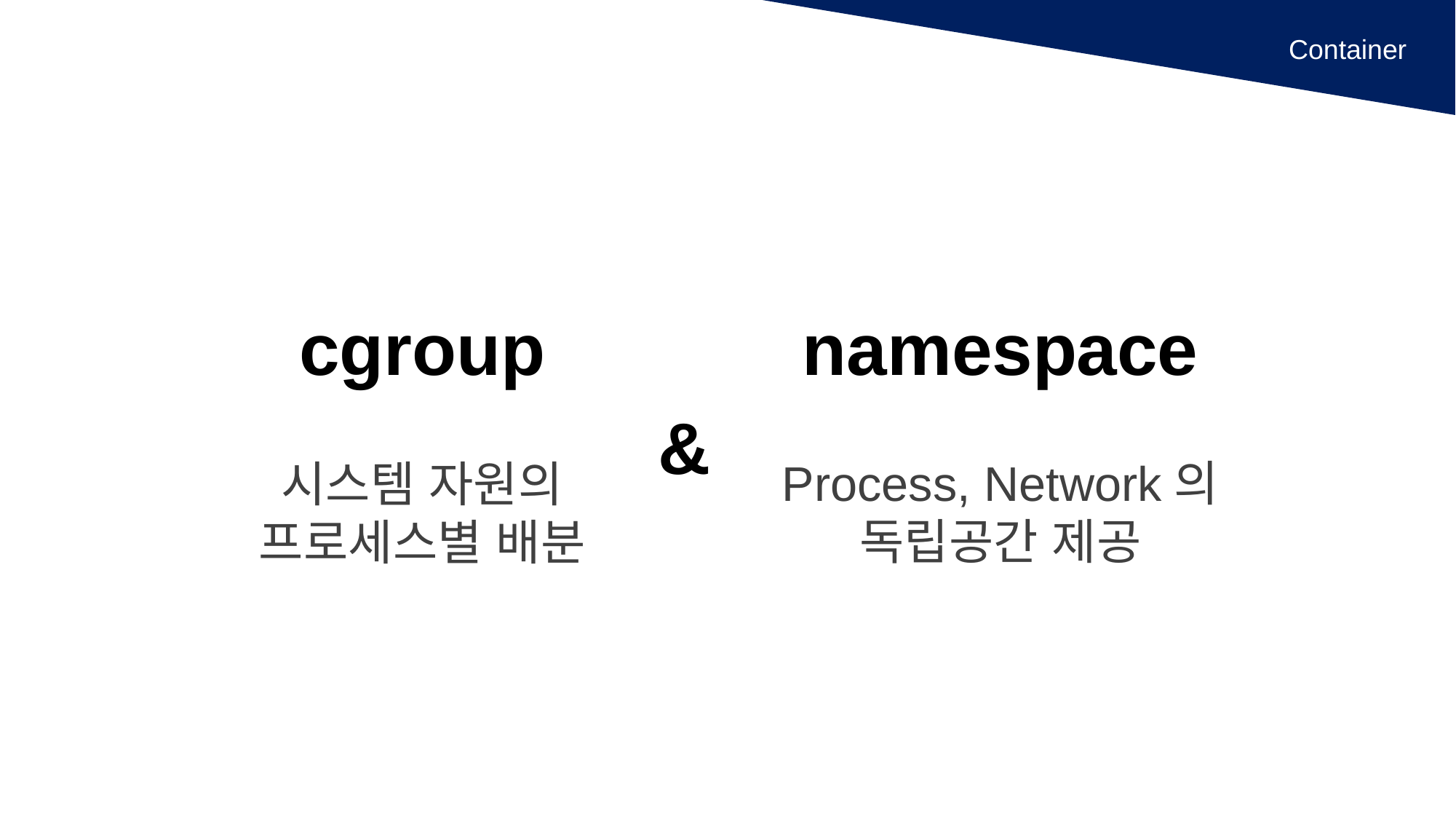

Container
namespace
cgroup

&
Process, Network의
독립공간 제공
시스템 자원의
프로세스별 배분